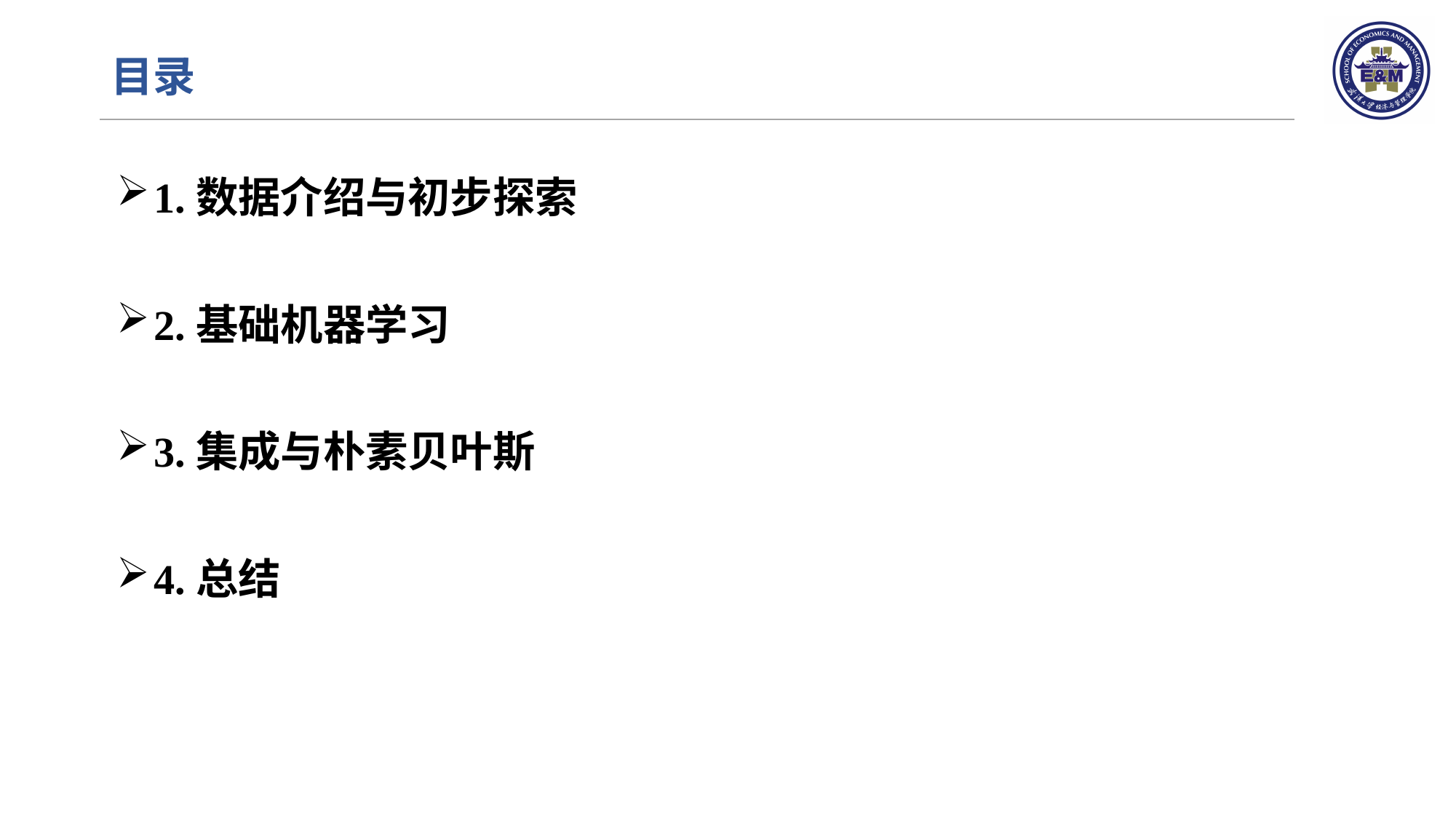

# 目录

1.数据介绍与初步探索

2.基础机器学习

3.集成与朴素贝叶斯

4.总结

2